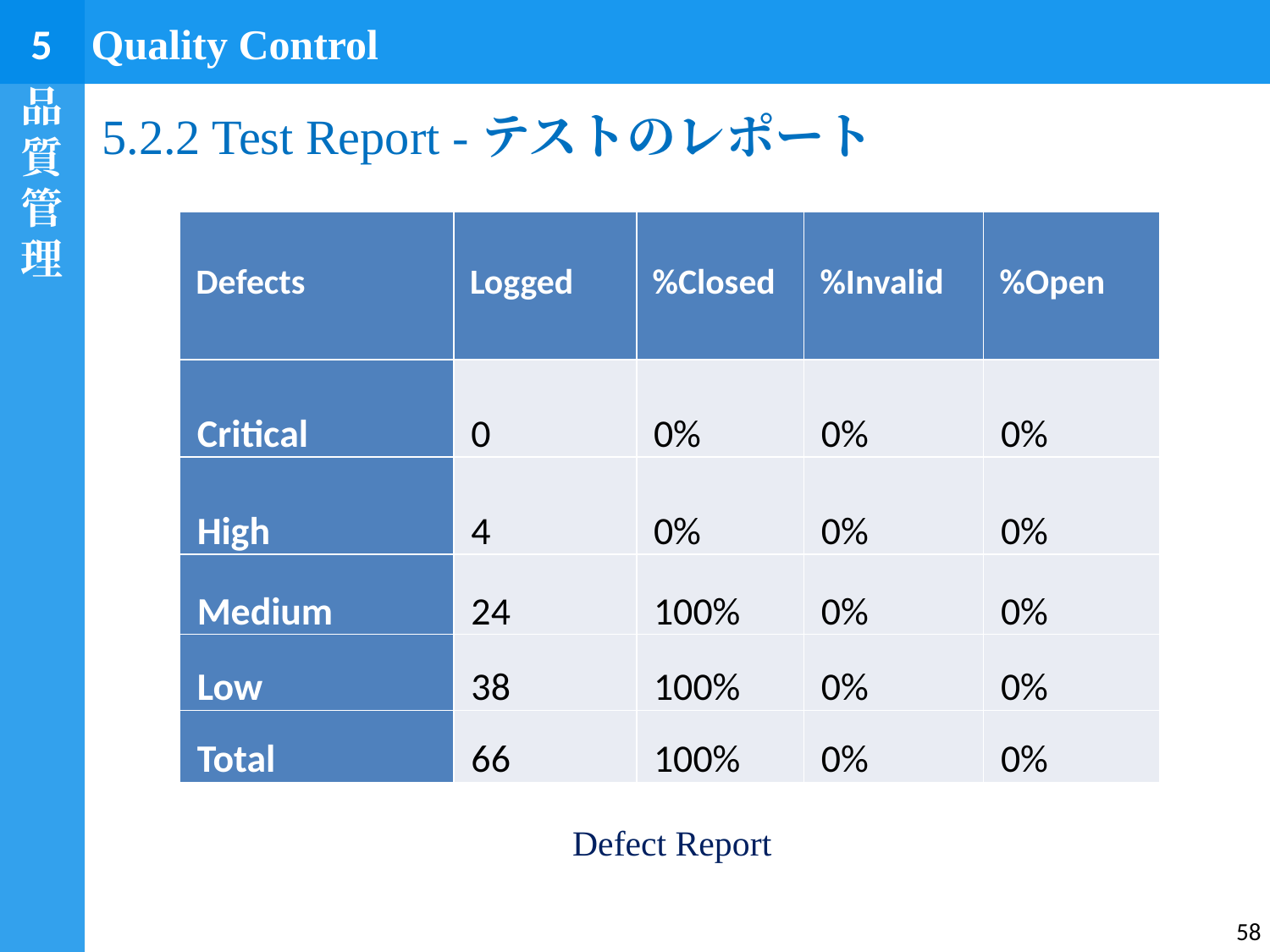

5
Quality Control
品質管理
# 5.2.2 Test Report -テストのレポート
| Defects | Logged | %Closed | %Invalid | %Open |
| --- | --- | --- | --- | --- |
| Critical | 0 | 0% | 0% | 0% |
| High | 4 | 0% | 0% | 0% |
| Medium | 24 | 100% | 0% | 0% |
| Low | 38 | 100% | 0% | 0% |
| Total | 66 | 100% | 0% | 0% |
Defect Report
58